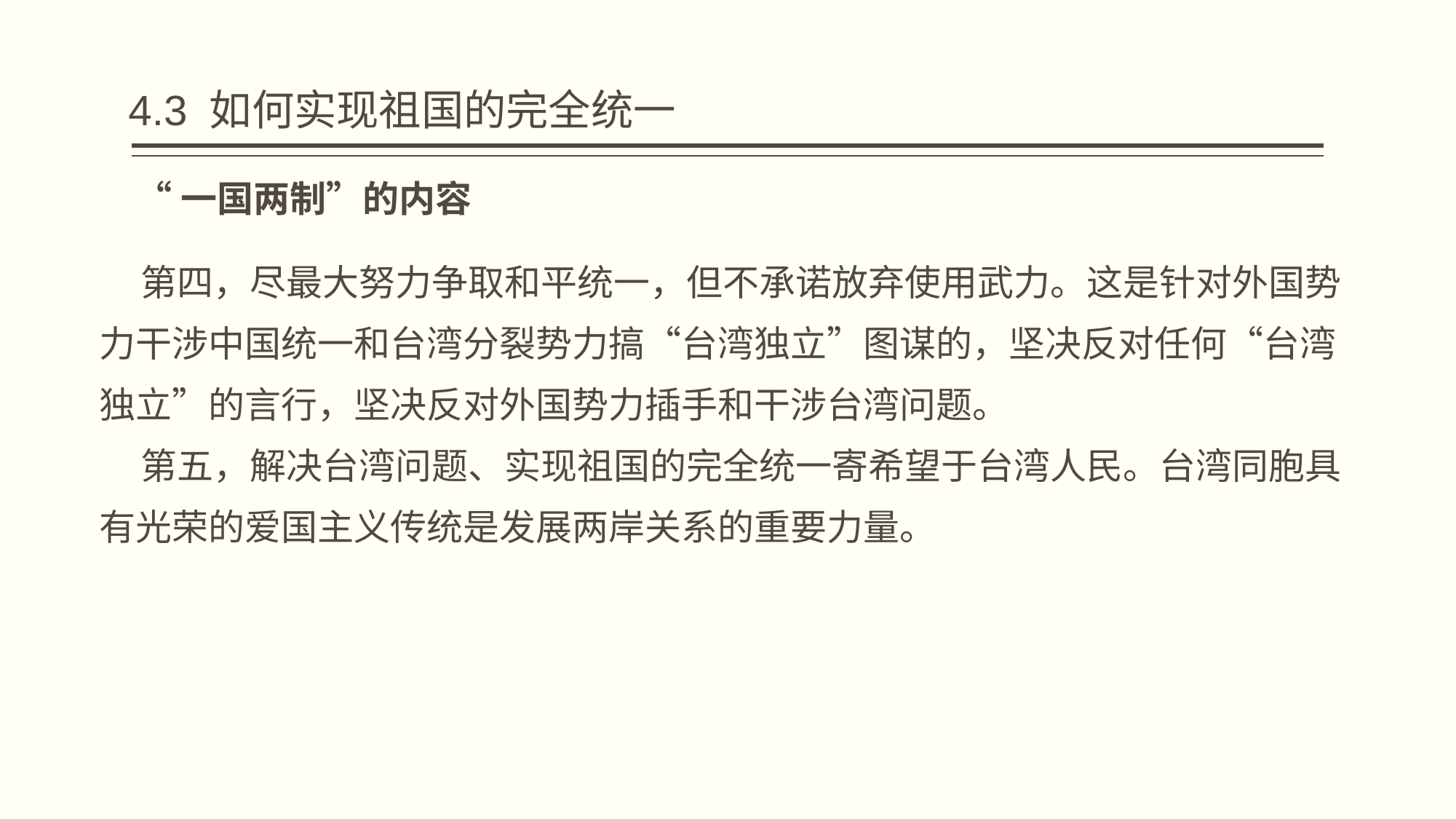

4.3 如何实现祖国的完全统一
“一国两制”的内容
    第四，尽最大努力争取和平统一，但不承诺放弃使用武力。这是针对外国势力干涉中国统一和台湾分裂势力搞“台湾独立”图谋的，坚决反对任何“台湾独立”的言行，坚决反对外国势力插手和干涉台湾问题。
    第五，解决台湾问题、实现祖国的完全统一寄希望于台湾人民。台湾同胞具有光荣的爱国主义传统是发展两岸关系的重要力量。